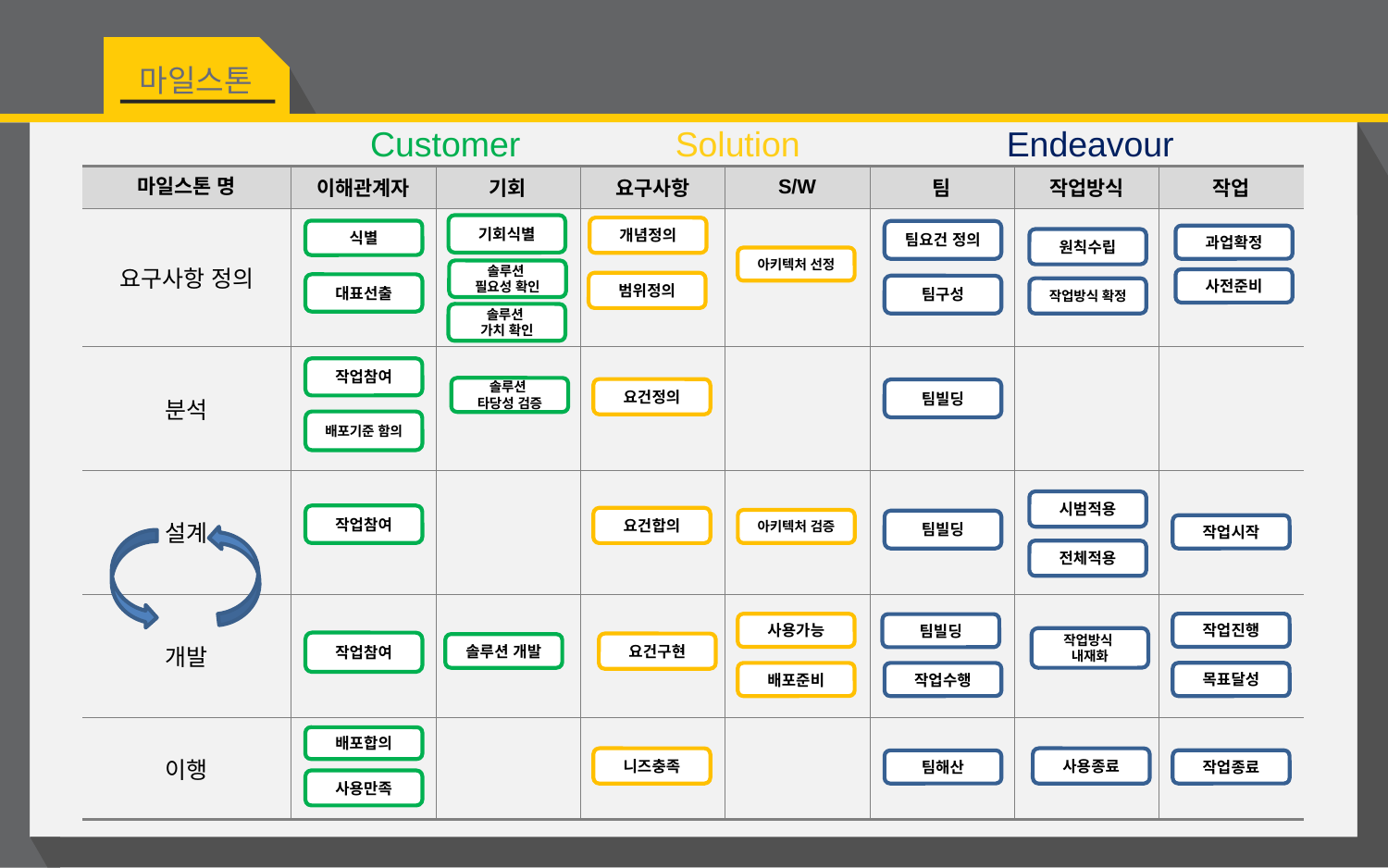

마일스톤
Customer
Solution
Endeavour
| 마일스톤 명 | 이해관계자 | 기회 | 요구사항 | S/W | 팀 | 작업방식 | 작업 |
| --- | --- | --- | --- | --- | --- | --- | --- |
| 요구사항 정의 |  |  |  |  |  |  |  |
| 분석 |  |  |  |  |  |  |  |
| 설계 |  |  |  |  |  |  |  |
| 개발 |  |  |  |  |  |  |  |
| 이행 |  |  |  |  |  |  |  |
기회식별
개념정의
식별
팀요건 정의
과업확정
원칙수립
아키텍처 선정
솔루션
필요성 확인
사전준비
범위정의
대표선출
팀구성
작업방식 확정
솔루션
가치 확인
작업참여
솔루션
타당성 검증
요건정의
팀빌딩
배포기준 함의
시범적용
작업참여
요건합의
아키텍처 검증
팀빌딩
작업시작

전체적용
작업진행
사용가능
팀빌딩
작업방식
내재화
작업참여
요건구현
솔루션 개발
목표달성
배포준비
작업수행
배포합의
니즈충족
사용종료
작업종료
팀해산
사용만족